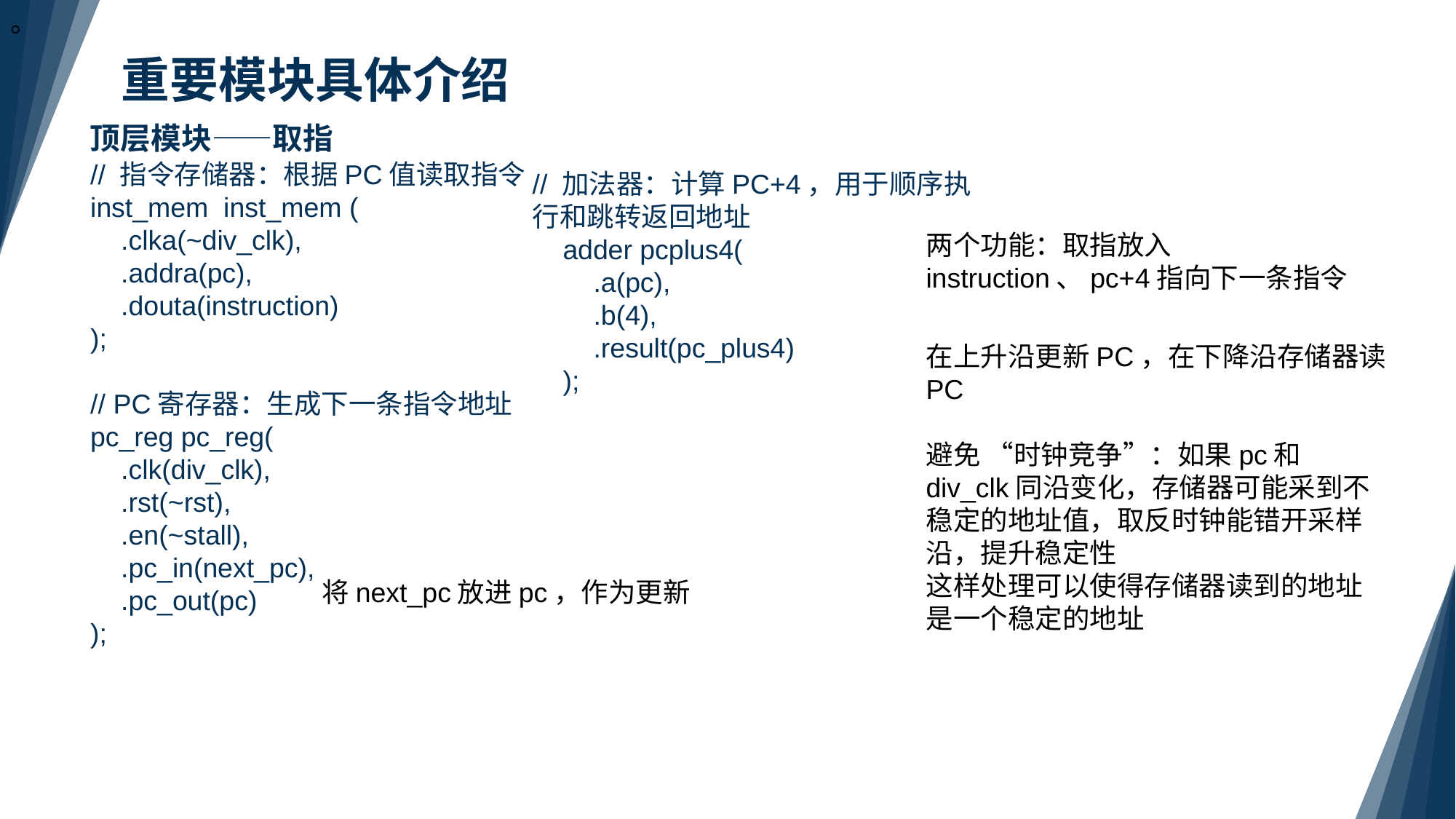

。
重要模块具体介绍

顶层模块——取指
    // 指令存储器：根据PC值读取指令
    inst_mem  inst_mem (
        .clka(~div_clk),
        .addra(pc),
        .douta(instruction)
    );

    // PC寄存器：生成下一条指令地址
    pc_reg pc_reg(
        .clk(div_clk),
        .rst(~rst),
        .en(~stall),
        .pc_in(next_pc),
        .pc_out(pc)
    );

// 加法器：计算PC+4，用于顺序执行和跳转返回地址
    adder pcplus4(
        .a(pc),
        .b(4),
        .result(pc_plus4)
    );

两个功能：取指放入instruction、pc+4指向下一条指令
在上升沿更新PC，在下降沿存储器读PC

避免 “时钟竞争”：如果pc和div_clk同沿变化，存储器可能采到不稳定的地址值，取反时钟能错开采样沿，提升稳定性
这样处理可以使得存储器读到的地址是一个稳定的地址

将next_pc放进pc，作为更新